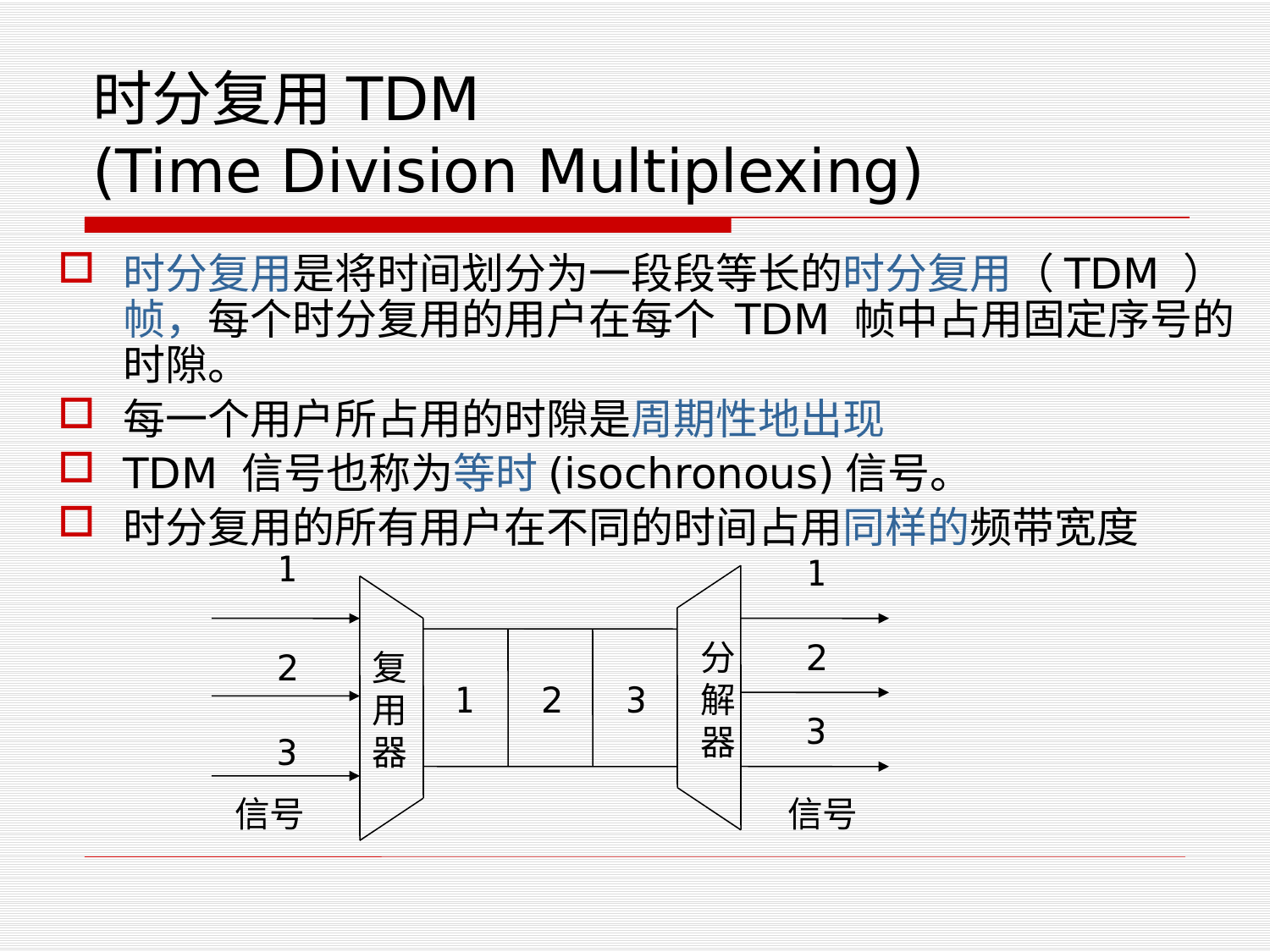

# 时分复用TDM (Time Division Multiplexing)
时分复用是将时间划分为一段段等长的时分复用（TDM ）帧，每个时分复用的用户在每个 TDM 帧中占用固定序号的时隙。
每一个用户所占用的时隙是周期性地出现
TDM 信号也称为等时(isochronous)信号。
时分复用的所有用户在不同的时间占用同样的频带宽度

1
1

分解器

2
2
复用器
1
2
3

3
3

信号
信号